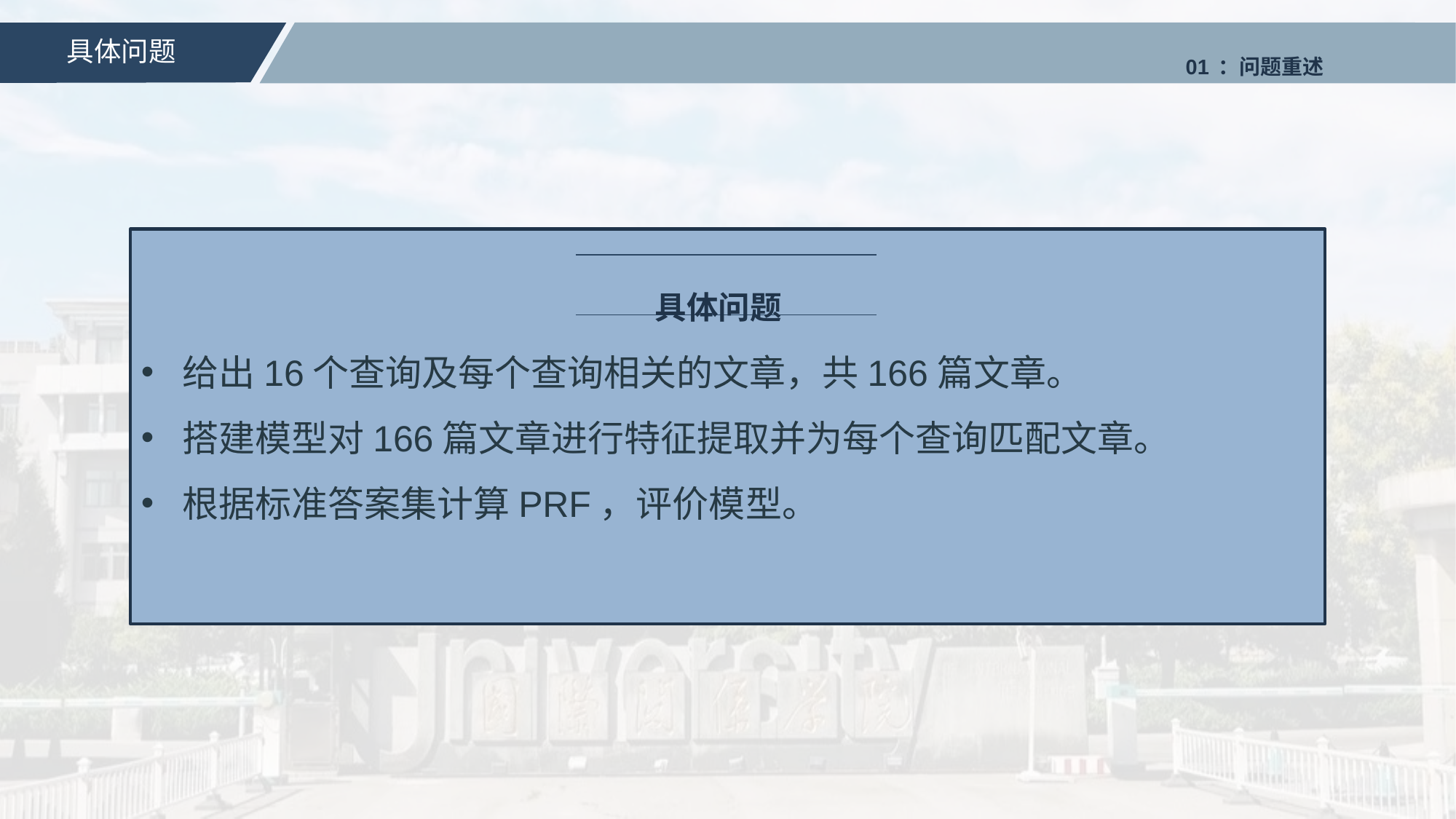

具体问题
01：问题重述
给出16个查询及每个查询相关的文章，共166篇文章。
搭建模型对166篇文章进行特征提取并为每个查询匹配文章。
根据标准答案集计算PRF，评价模型。
具体问题